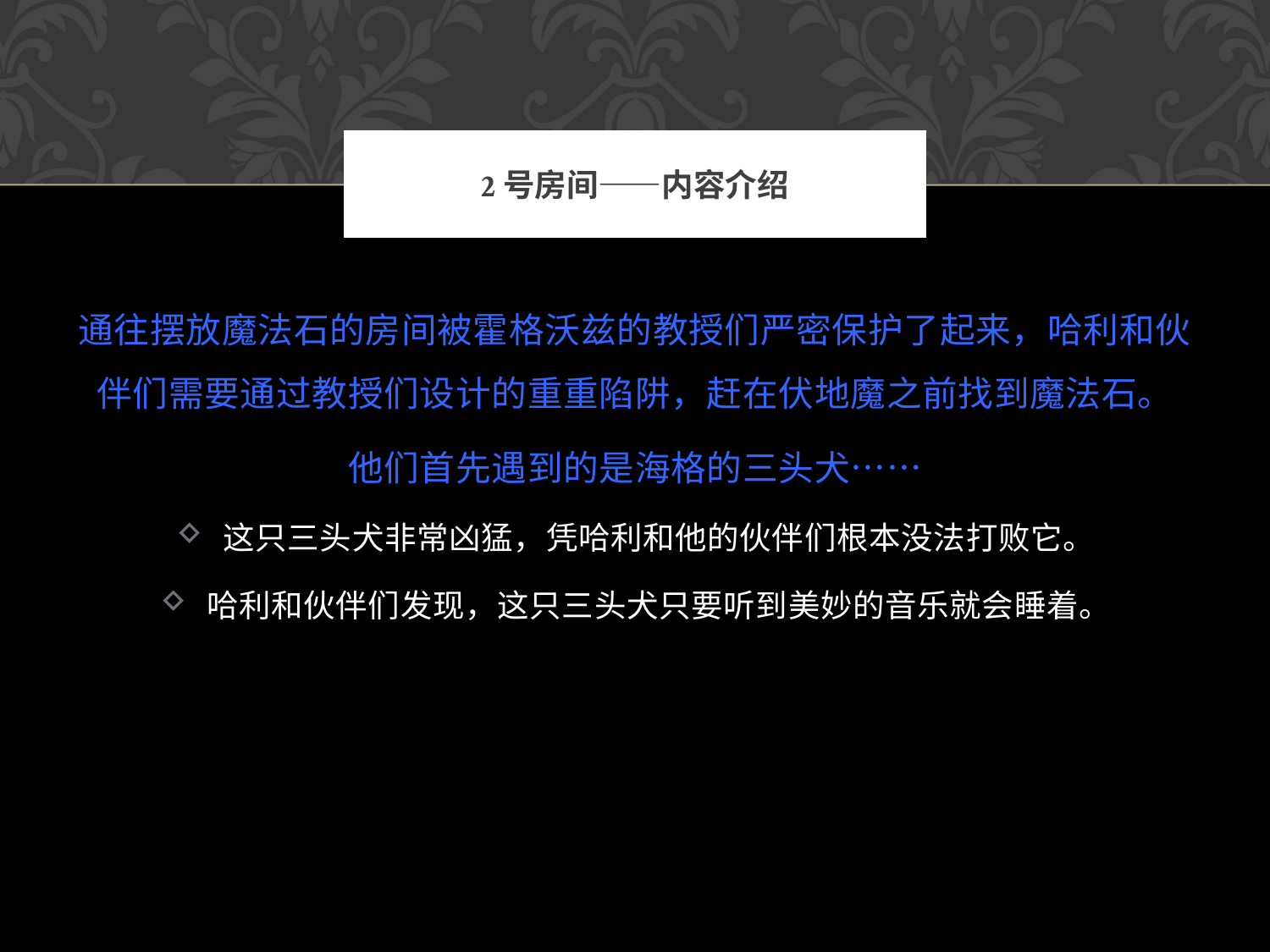

# 2号房间——内容介绍
通往摆放魔法石的房间被霍格沃兹的教授们严密保护了起来，哈利和伙伴们需要通过教授们设计的重重陷阱，赶在伏地魔之前找到魔法石。
他们首先遇到的是海格的三头犬……
这只三头犬非常凶猛，凭哈利和他的伙伴们根本没法打败它。
哈利和伙伴们发现，这只三头犬只要听到美妙的音乐就会睡着。